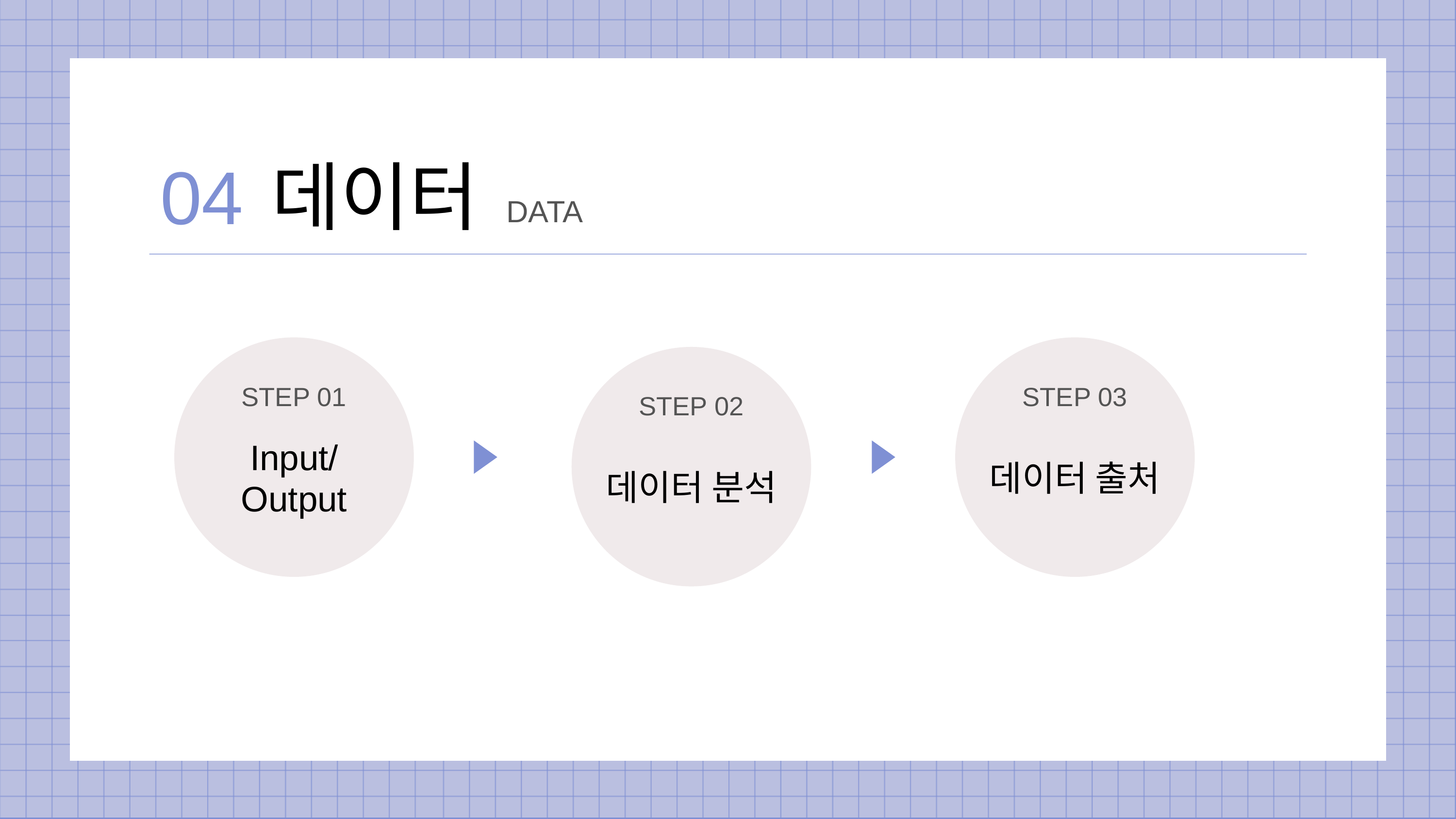

04
데이터
DATA

STEP 01
STEP 03
STEP 02
Input/
Output

데이터 출처
데이터 분석